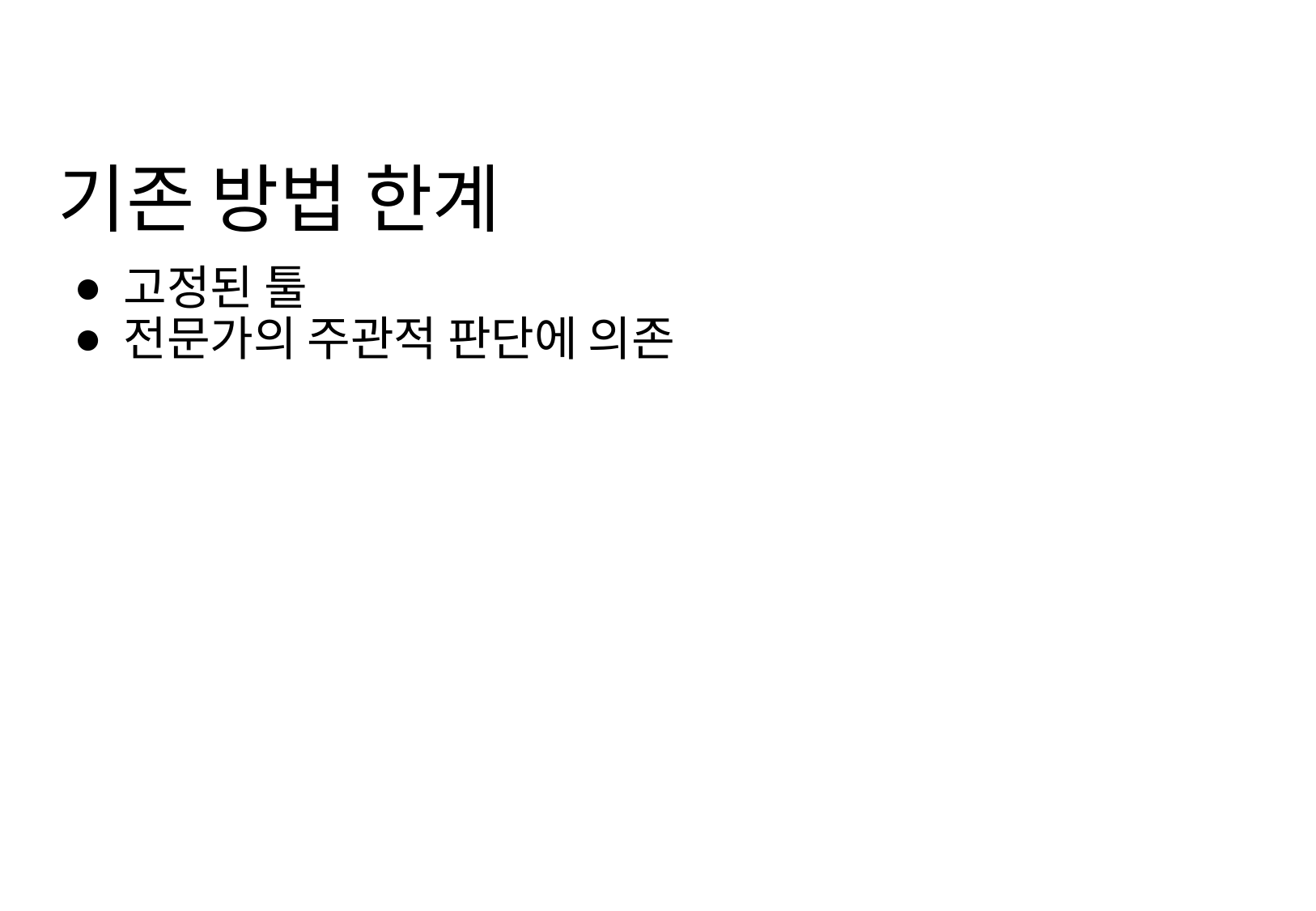

# 기존 방법 한계
고정된 툴
전문가의 주관적 판단에 의존